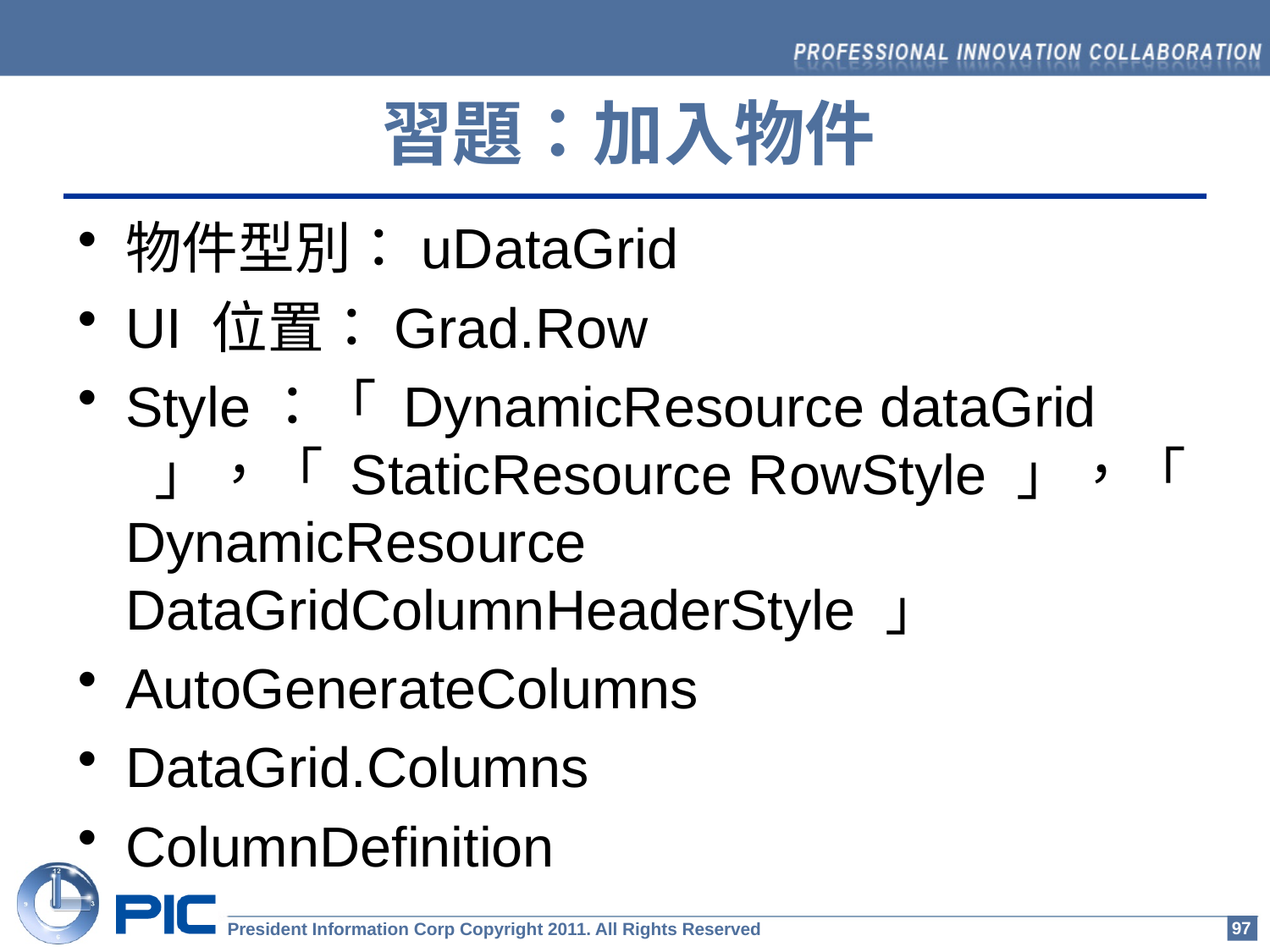

習題：加入物件

物件型別：uDataGrid
UI 位置：Grad.Row
Style：「 DynamicResource dataGrid 」，「 StaticResource RowStyle 」，「 DynamicResource DataGridColumnHeaderStyle 」
AutoGenerateColumns
DataGrid.Columns
ColumnDefinition